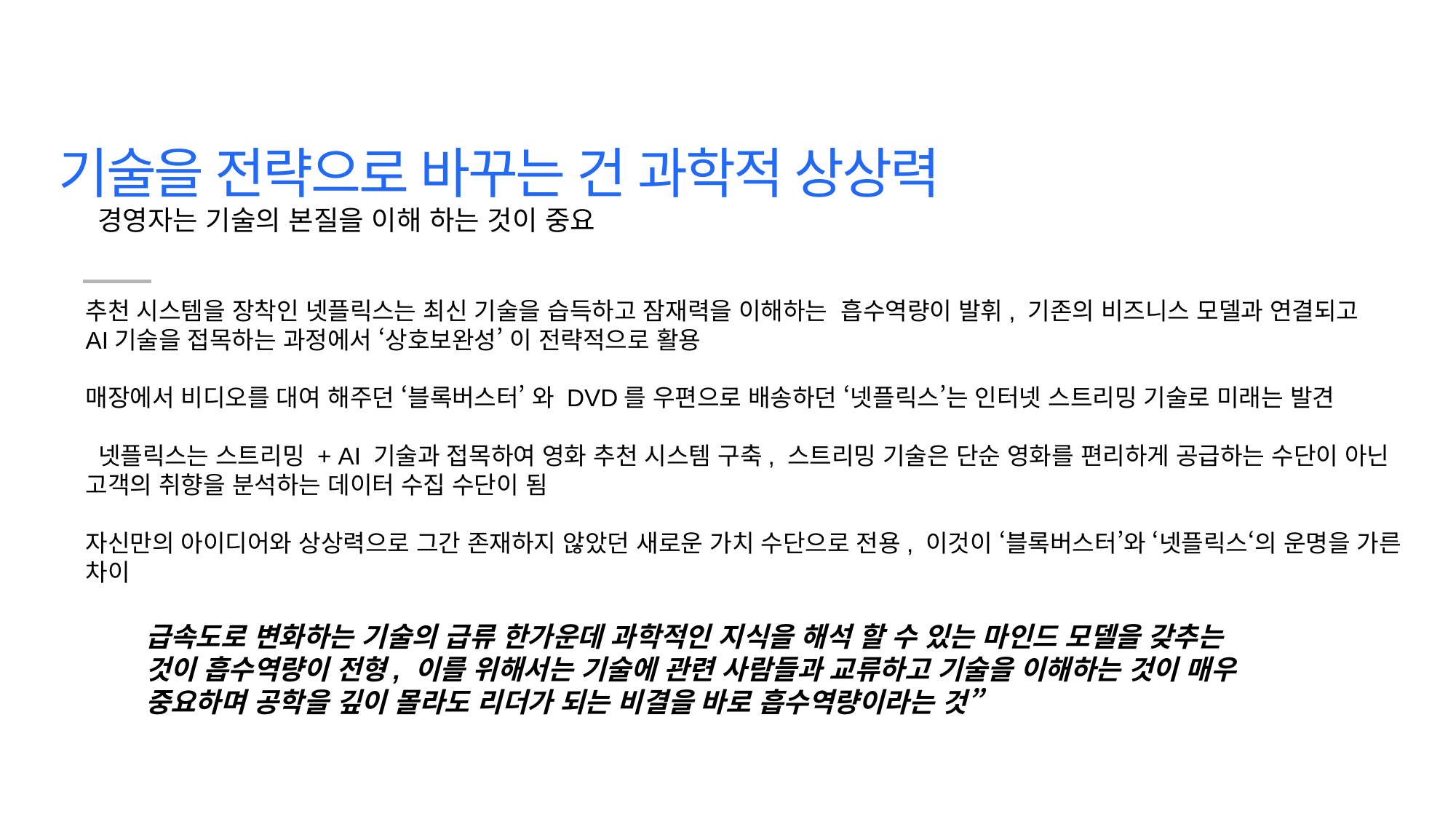

기술을 전략으로 바꾸는 건 과학적 상상력
경영자는 기술의 본질을 이해 하는 것이 중요
추천 시스템을 장착인 넷플릭스는 최신 기술을 습득하고 잠재력을 이해하는  흡수역량이 발휘, 기존의 비즈니스 모델과 연결되고
AI기술을 접목하는 과정에서 ‘상호보완성’ 이 전략적으로 활용

매장에서 비디오를 대여 해주던 ‘블록버스터’ 와 DVD를 우편으로 배송하던 ‘넷플릭스’는 인터넷 스트리밍 기술로 미래는 발견

 넷플릭스는 스트리밍 + AI 기술과 접목하여 영화 추천 시스템 구축, 스트리밍 기술은 단순 영화를 편리하게 공급하는 수단이 아닌
고객의 취향을 분석하는 데이터 수집 수단이 됨

자신만의 아이디어와 상상력으로 그간 존재하지 않았던 새로운 가치 수단으로 전용, 이것이 ‘블록버스터’와 ‘넷플릭스‘의 운명을 가른 차이
급속도로 변화하는 기술의 급류 한가운데 과학적인 지식을 해석 할 수 있는 마인드 모델을 갖추는 것이 흡수역량이 전형, 이를 위해서는 기술에 관련 사람들과 교류하고 기술을 이해하는 것이 매우 중요하며 공학을 깊이 몰라도 리더가 되는 비결을 바로 흡수역량이라는 것”